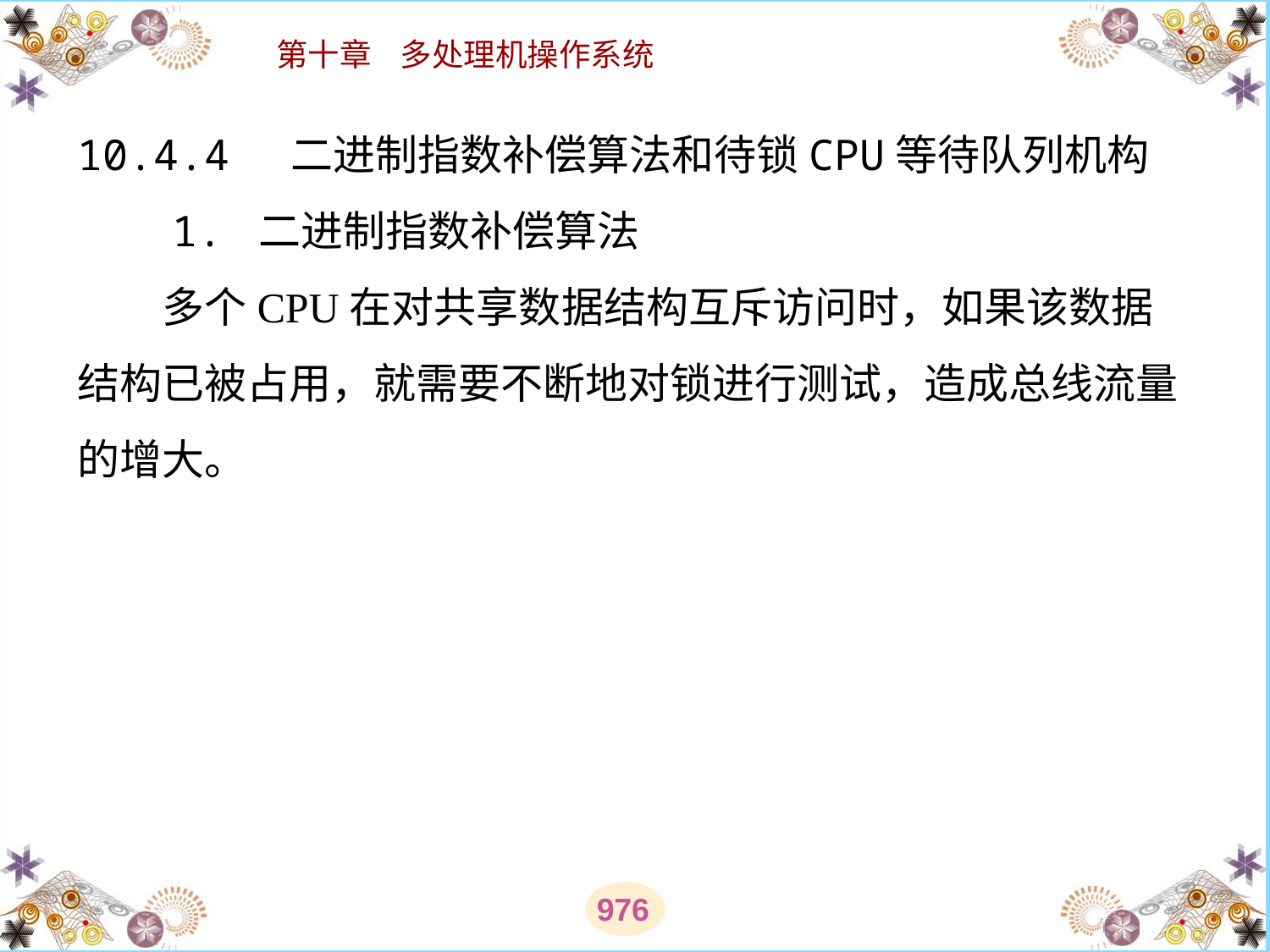

# 10.4.4  二进制指数补偿算法和待锁CPU等待队列机构 　　1. 二进制指数补偿算法 　　多个CPU在对共享数据结构互斥访问时，如果该数据结构已被占用，就需要不断地对锁进行测试，造成总线流量的增大。